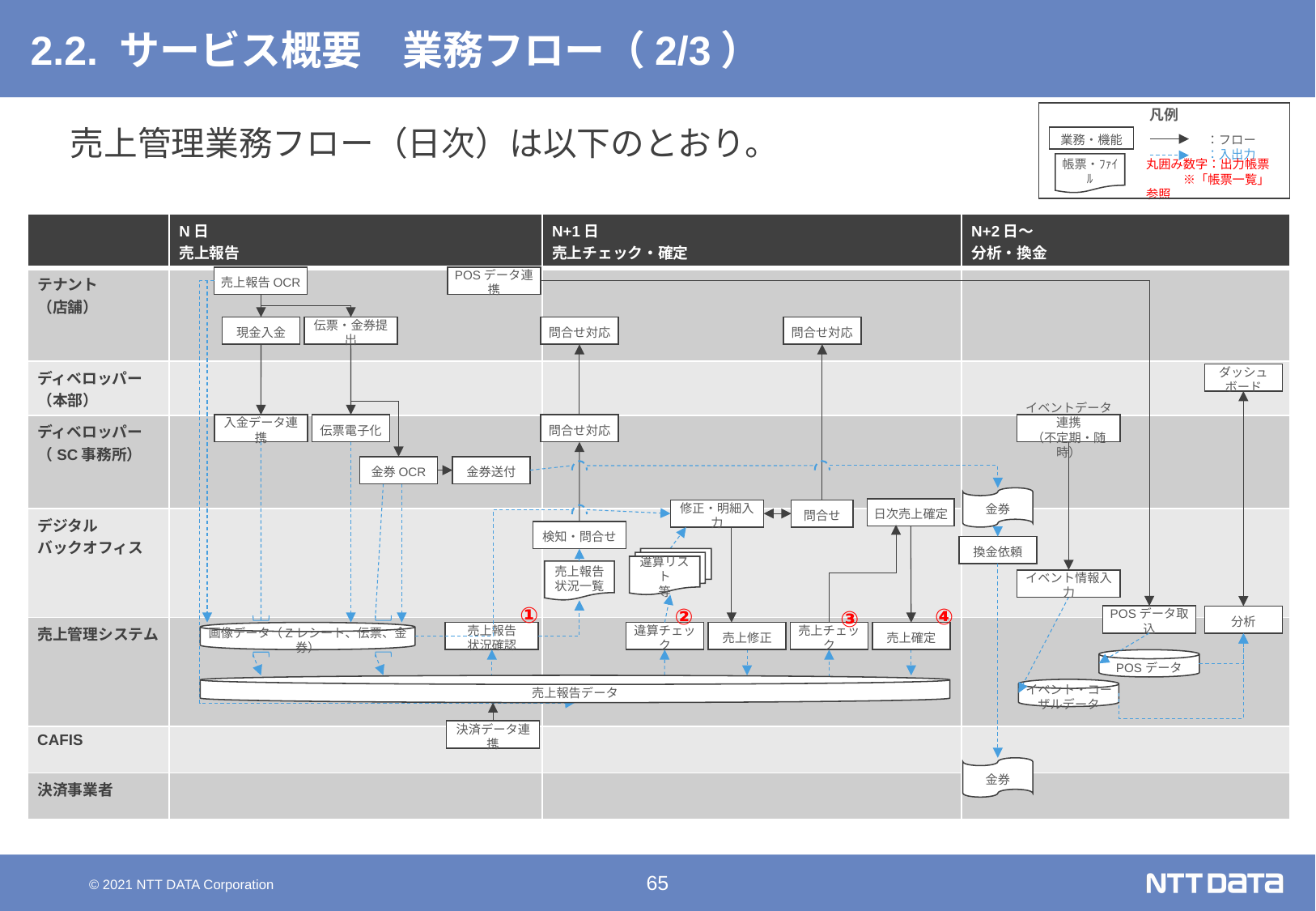

# 2.2. サービス概要　業務フロー（2/3）
凡例
：フロー
業務・機能
：入出力
帳票・ﾌｧｲﾙ
丸囲み数字：出力帳票
　　　※「帳票一覧」参照
売上管理業務フロー（日次）は以下のとおり。
|  | N日 売上報告 | N+1日 売上チェック・確定 | N+2日～ 分析・換金 |
| --- | --- | --- | --- |
| テナント （店舗） |  |  |  |
| ディベロッパー （本部） |  |  |  |
| ディベロッパー （SC事務所） |  |  |  |
| デジタル バックオフィス |  |  |  |
| 売上管理システム |  |  |  |
| CAFIS |  |  |  |
| 決済事業者 |  |  |  |
POSデータ連携
売上報告OCR
現金入金
伝票・金券提出
問合せ対応
問合せ対応
ダッシュボード
入金データ連携
伝票電子化
問合せ対応
イベントデータ連携
（不定期・随時）
金券OCR
金券送付

金券
日次売上確定
修正・明細入力
問合せ

検知・問合せ
換金依頼
違算リスト
等
売上報告状況一覧
イベント情報入力
①
④
②
③
POSデータ取込
分析

画像データ（Zレシート、伝票、金券）
売上報告
状況確認
違算チェック
売上修正
売上チェック
売上確定

POSデータ
売上報告データ
イベント・コーザルデータ
決済データ連携
金券